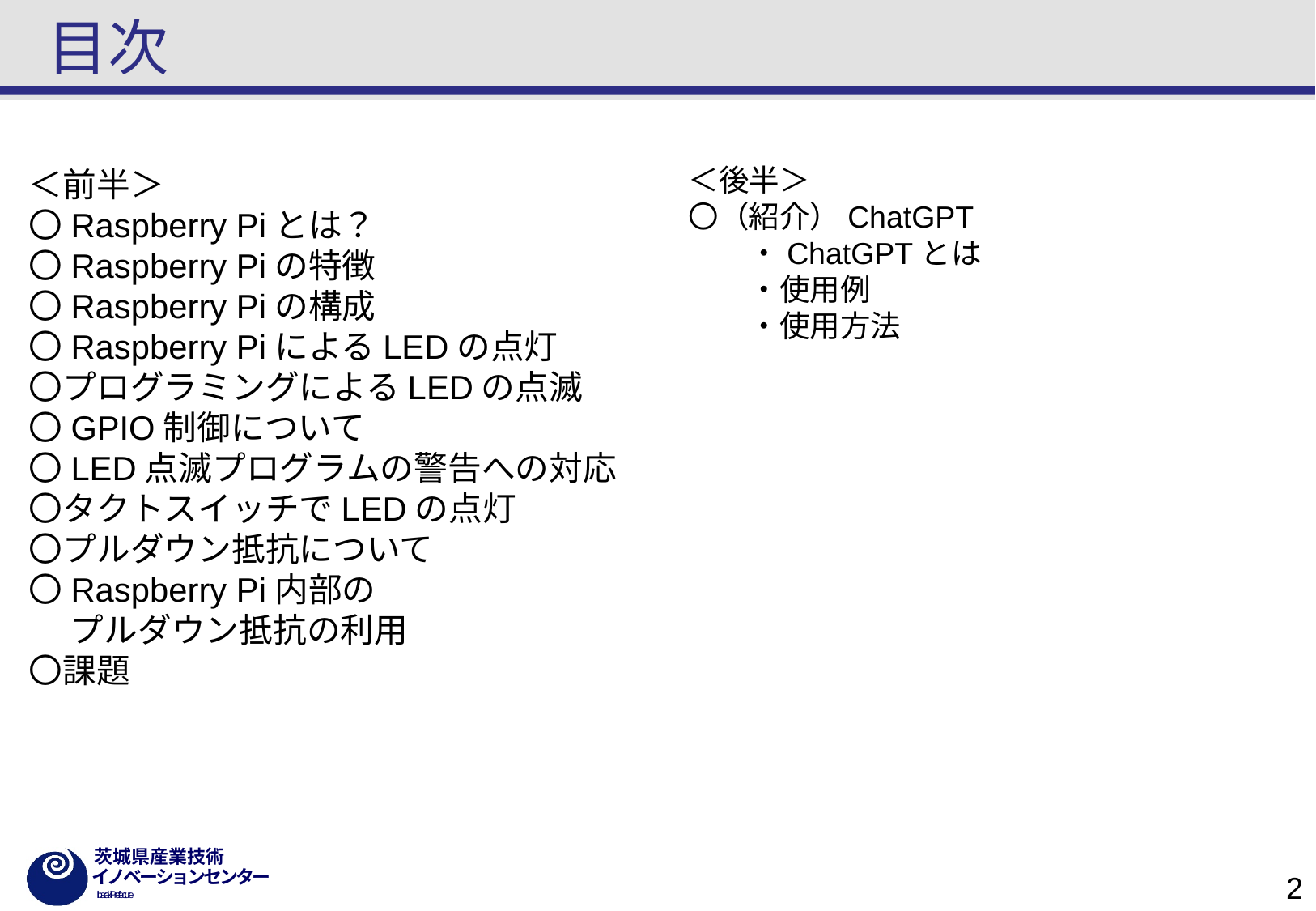

# 目次
＜後半＞
〇（紹介）ChatGPT
　　・ChatGPTとは
　　・使用例
　　・使用方法

＜前半＞
〇Raspberry Piとは？
〇Raspberry Piの特徴
〇Raspberry Piの構成
〇Raspberry PiによるLEDの点灯
〇プログラミングによるLEDの点滅
〇GPIO制御について
〇LED点滅プログラムの警告への対応
〇タクトスイッチでLEDの点灯
〇プルダウン抵抗について
〇Raspberry Pi内部の
　 プルダウン抵抗の利用
〇課題

2